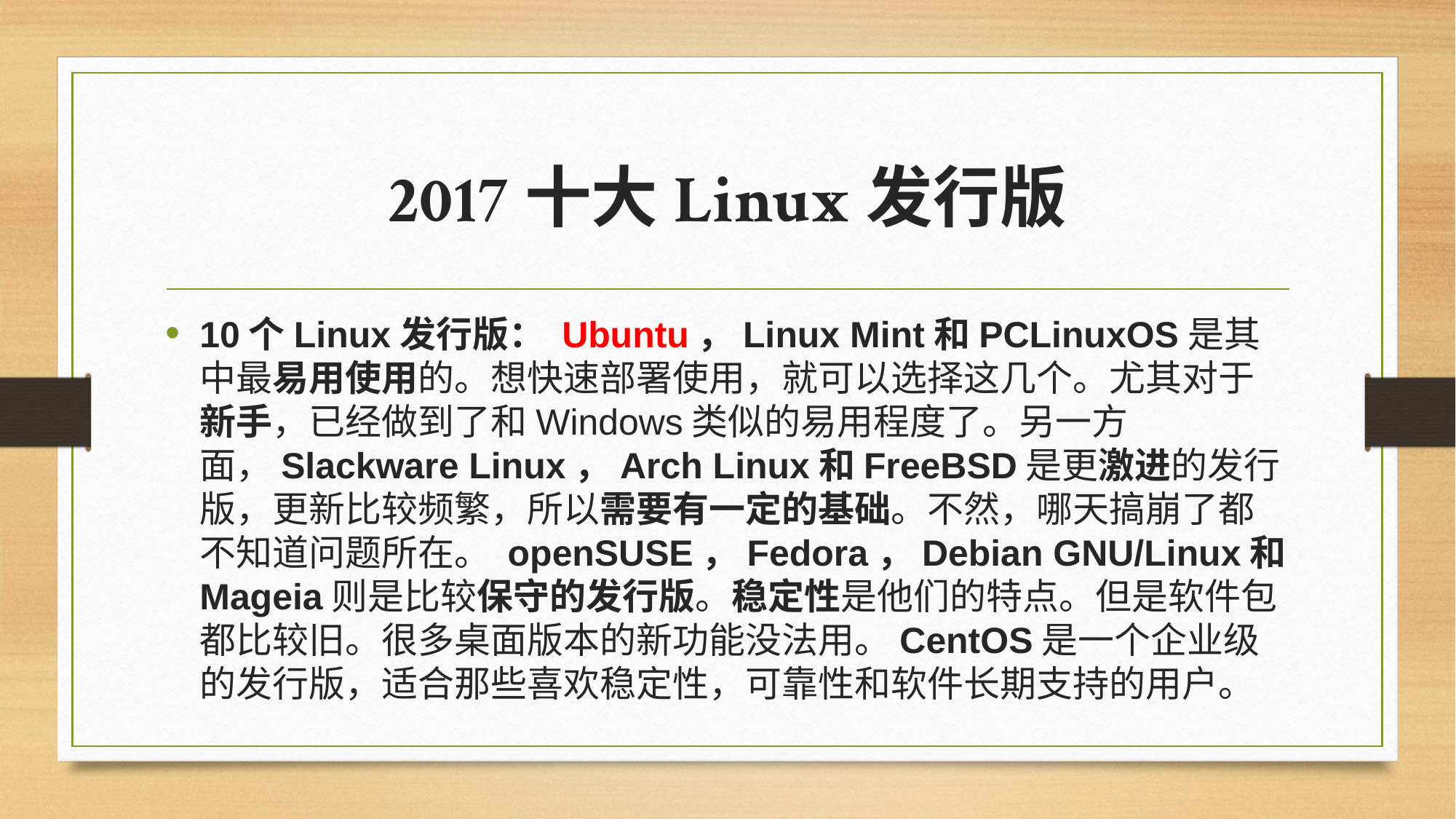

# 2017十大Linux发行版
10个Linux发行版： Ubuntu，Linux Mint和PCLinuxOS是其中最易用使用的。想快速部署使用，就可以选择这几个。尤其对于新手，已经做到了和Windows类似的易用程度了。另一方面，Slackware Linux，Arch Linux和FreeBSD是更激进的发行版，更新比较频繁，所以需要有一定的基础。不然，哪天搞崩了都不知道问题所在。 openSUSE，Fedora，Debian GNU/Linux和Mageia则是比较保守的发行版。稳定性是他们的特点。但是软件包都比较旧。很多桌面版本的新功能没法用。CentOS是一个企业级的发行版，适合那些喜欢稳定性，可靠性和软件长期支持的用户。